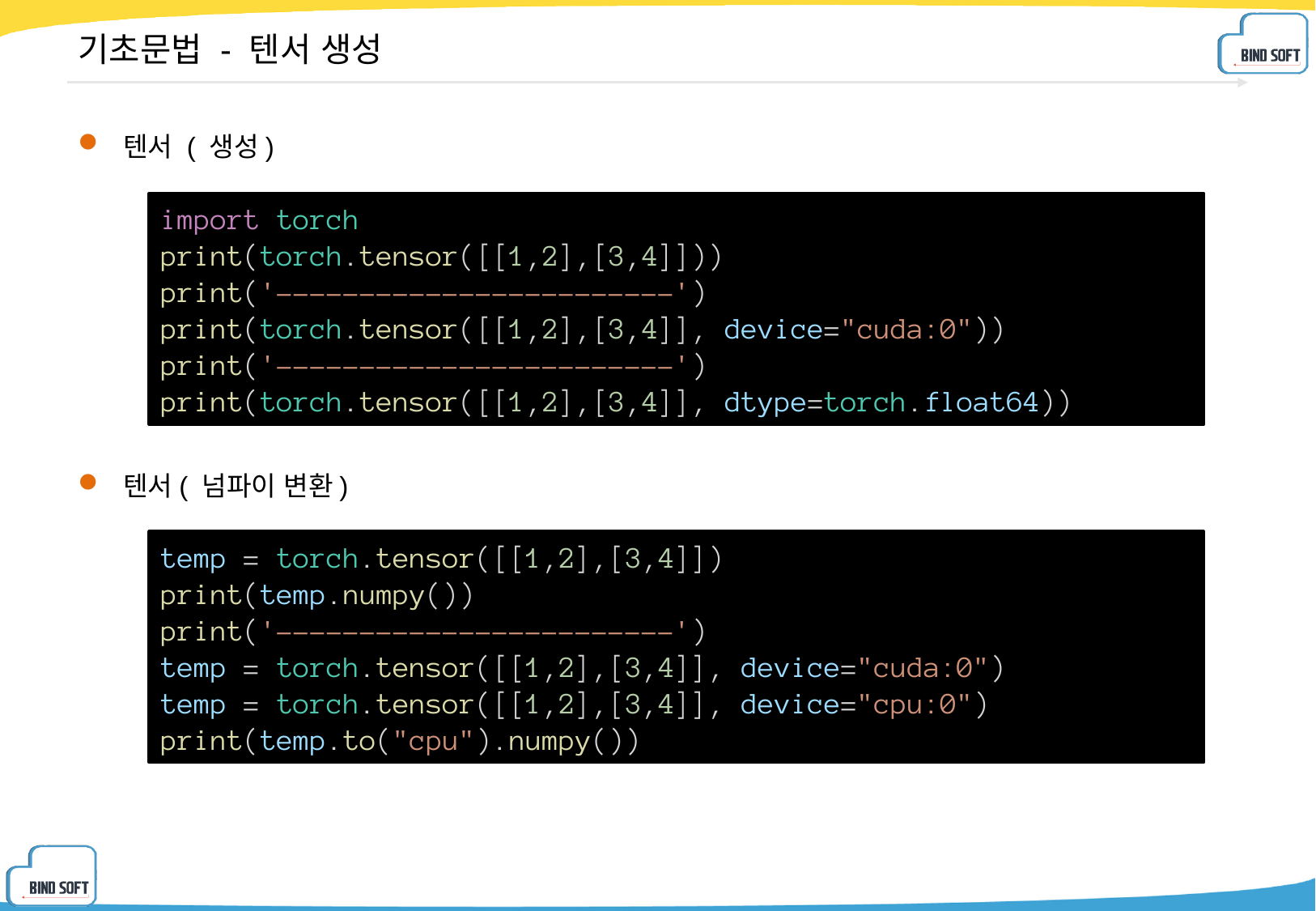

# 기초문법 - 텐서 생성
텐서 ( 생성)

텐서( 넘파이 변환)
import torch
print(torch.tensor([[1,2],[3,4]]))
print('------------------------')
print(torch.tensor([[1,2],[3,4]], device="cuda:0"))
print('------------------------')
print(torch.tensor([[1,2],[3,4]], dtype=torch.float64))
temp = torch.tensor([[1,2],[3,4]])
print(temp.numpy())
print('------------------------')
temp = torch.tensor([[1,2],[3,4]], device="cuda:0")
temp = torch.tensor([[1,2],[3,4]], device="cpu:0")
print(temp.to("cpu").numpy())